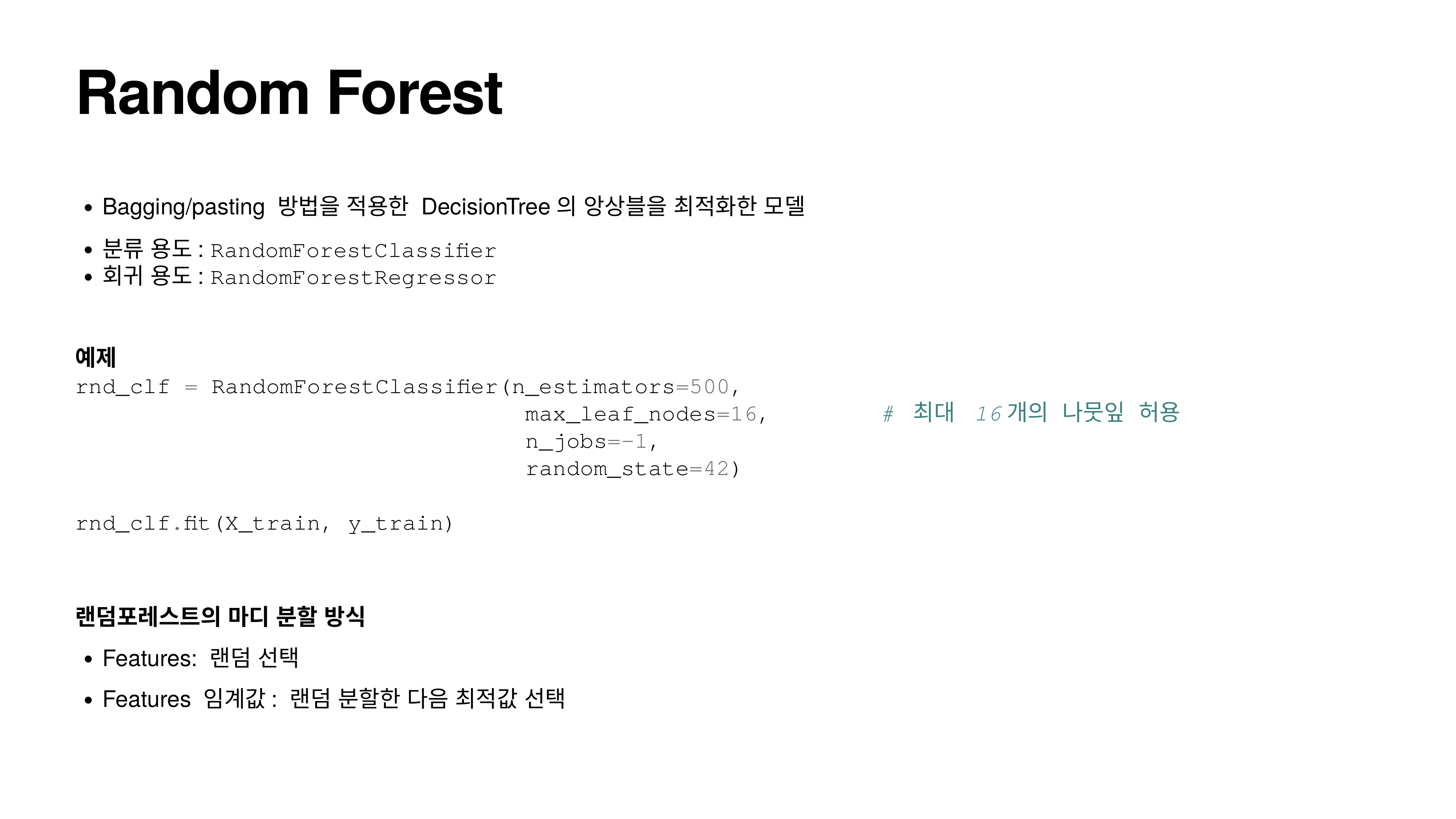

# Random Forest
Bagging/pasting 방법을 적용한 DecisionTree의 앙상블을 최적화한 모델
분류 용도: RandomForestClassifier
회귀 용도: RandomForestRegressor

예제
rnd_clf = RandomForestClassifier(n_estimators=500,
                                 max_leaf_nodes=16,        # 최대 16개의 나뭇잎 허용
                                 n_jobs=-1,
                                 random_state=42)

rnd_clf.fit(X_train, y_train)

랜덤포레스트의 마디 분할 방식
Features: 랜덤 선택
Features 임계값: 랜덤 분할한 다음 최적값 선택